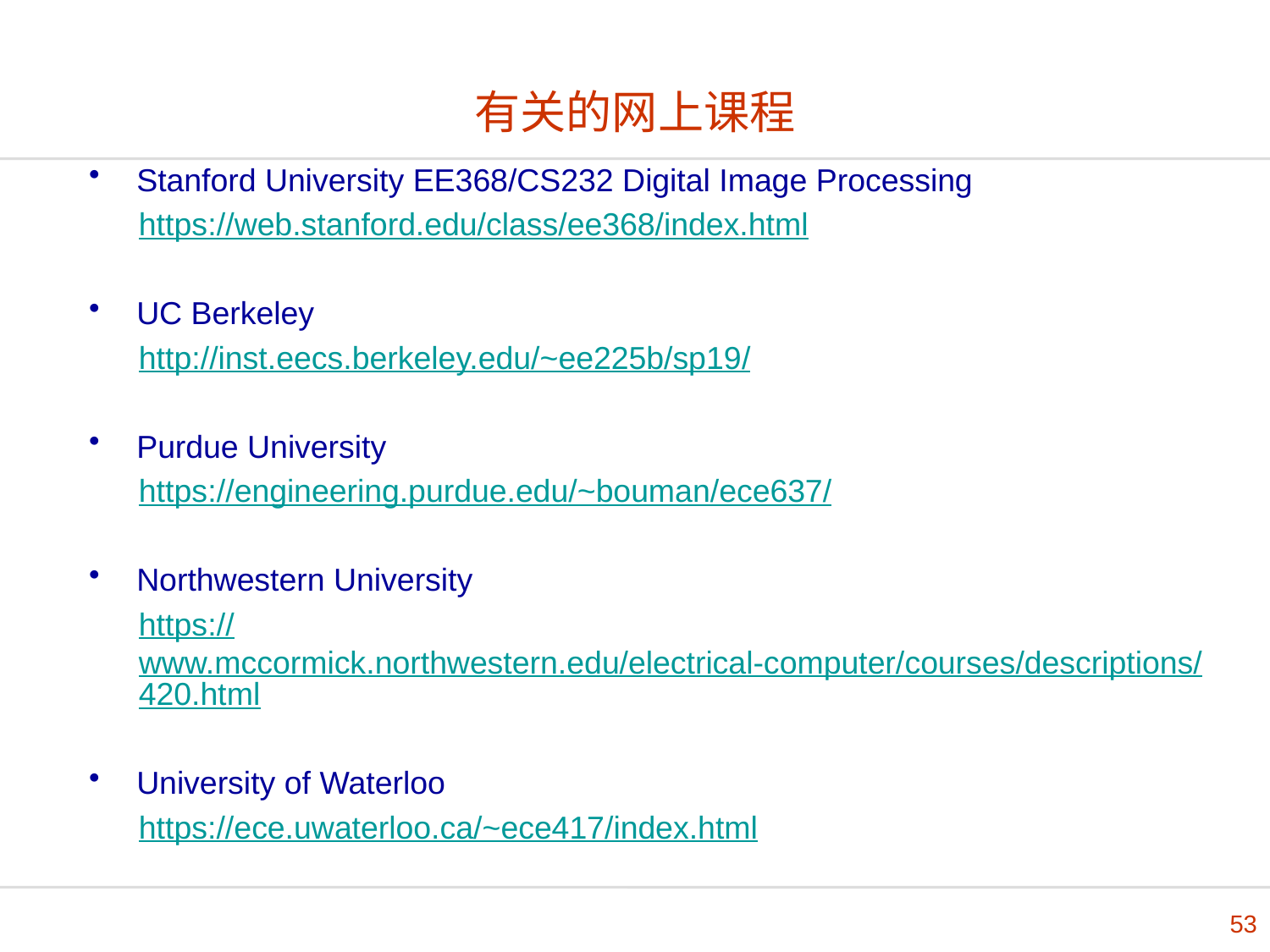

# 有关的网上课程
Stanford University EE368/CS232 Digital Image Processing
https://web.stanford.edu/class/ee368/index.html

UC Berkeley
http://inst.eecs.berkeley.edu/~ee225b/sp19/

Purdue University
https://engineering.purdue.edu/~bouman/ece637/

Northwestern University
https://www.mccormick.northwestern.edu/electrical-computer/courses/descriptions/420.html

University of Waterloo
https://ece.uwaterloo.ca/~ece417/index.html

53